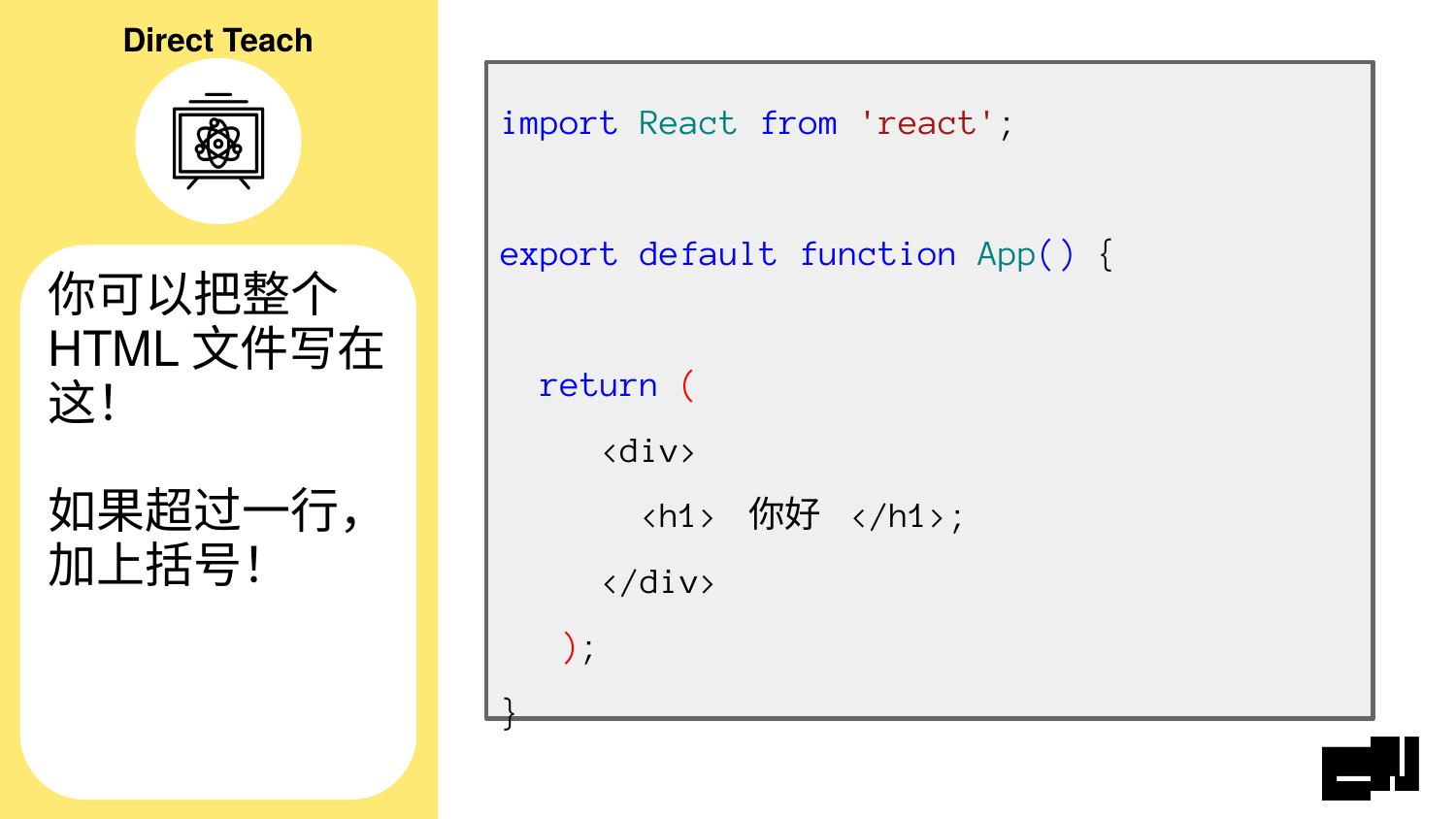

import React from 'react';

export default function App() {

  return (
     <div>
       <h1> 你好 </h1>;
     </div>
   );
}

你可以把整个HTML文件写在这！

如果超过一行，加上括号！